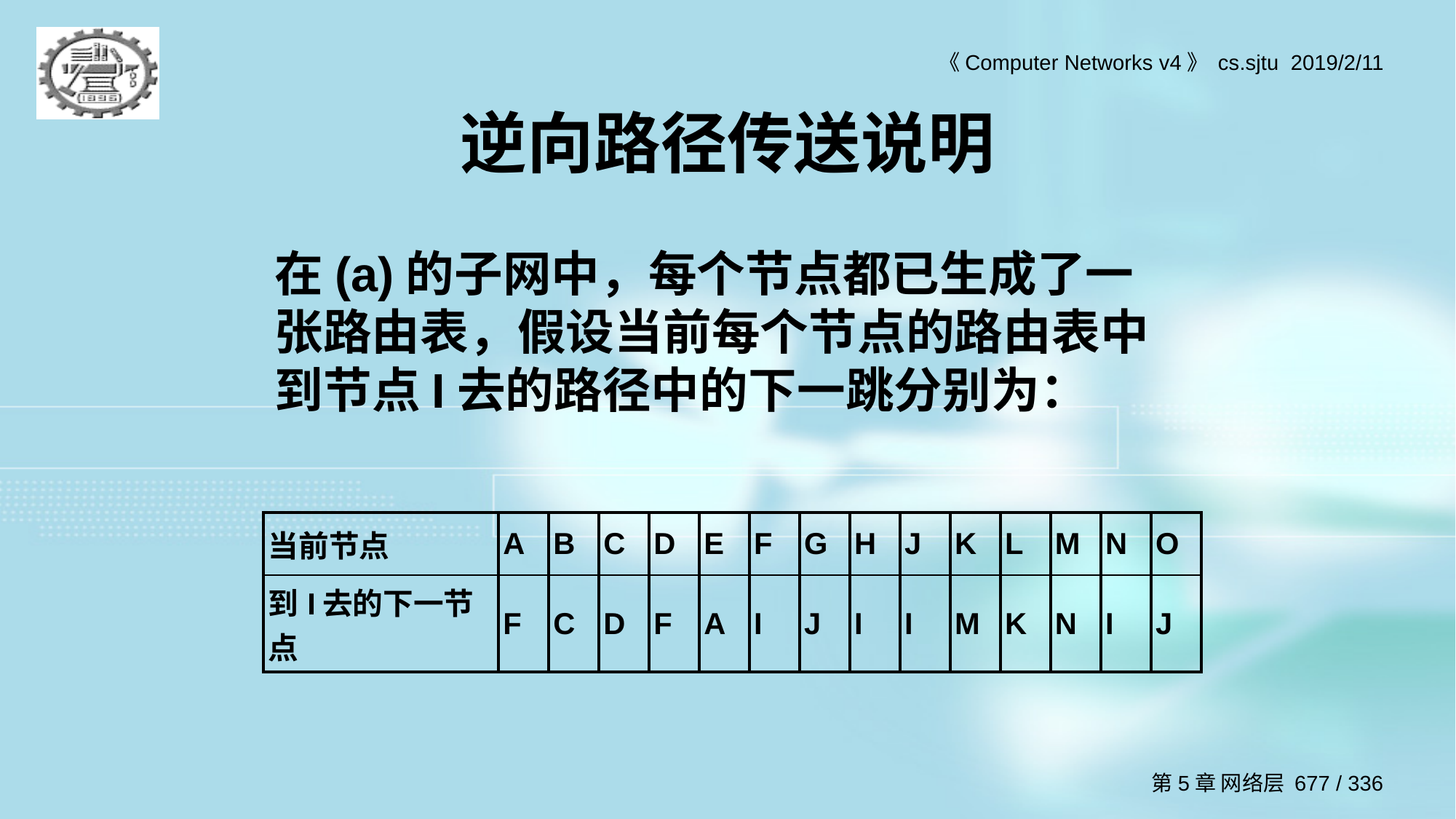

# 逆向路径传送说明
在(a)的子网中，每个节点都已生成了一张路由表，假设当前每个节点的路由表中到节点I去的路径中的下一跳分别为：
| 当前节点 | A | B | C | D | E | F | G | H | J | K | L | M | N | O |
| --- | --- | --- | --- | --- | --- | --- | --- | --- | --- | --- | --- | --- | --- | --- |
| 到I去的下一节点 | F | C | D | F | A | I | J | I | I | M | K | N | I | J |